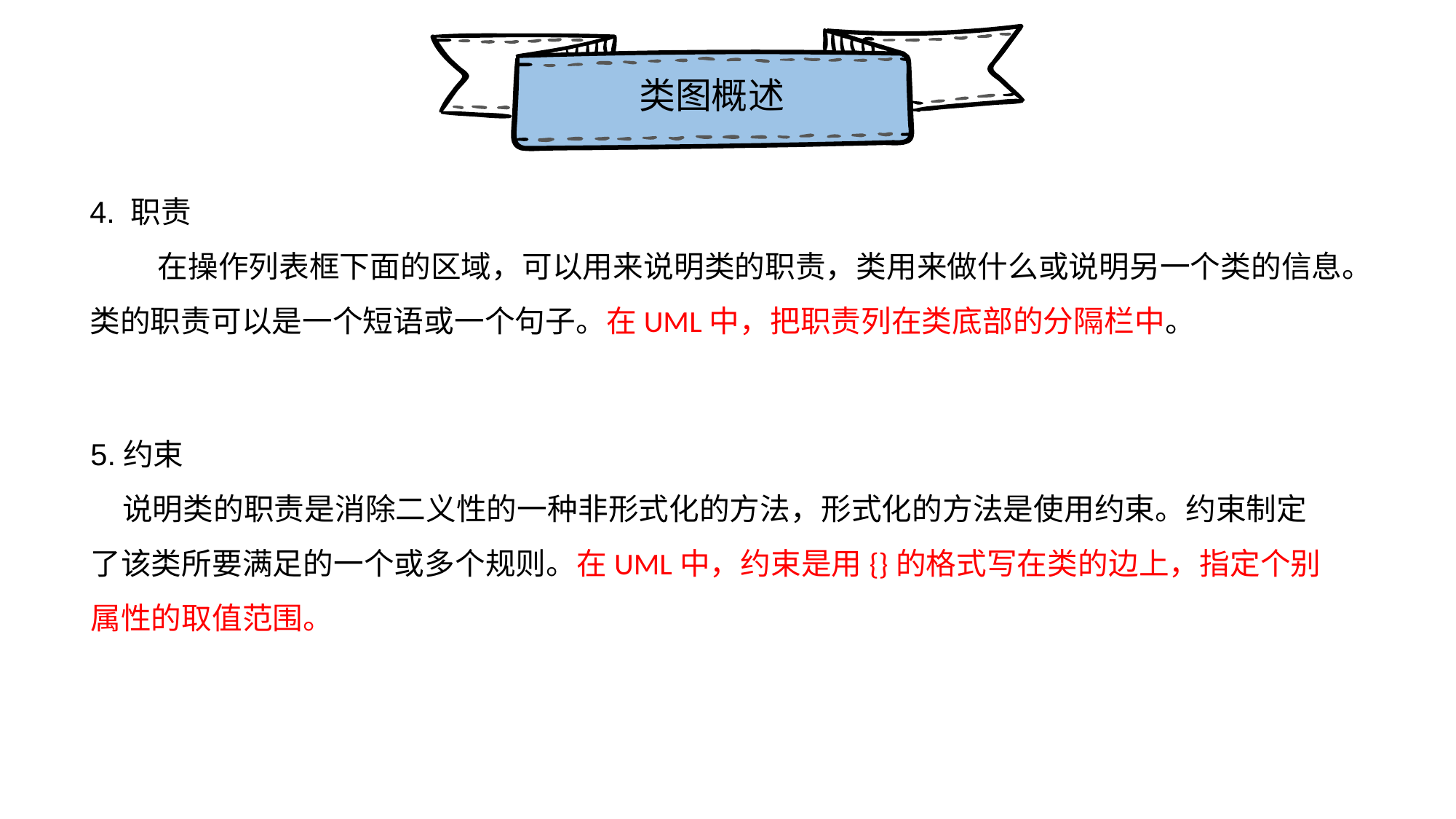

类图概述
4. 职责
         在操作列表框下面的区域，可以用来说明类的职责，类用来做什么或说明另一个类的信息。类的职责可以是一个短语或一个句子。在UML中，把职责列在类底部的分隔栏中。
5.约束
说明类的职责是消除二义性的一种非形式化的方法，形式化的方法是使用约束。约束制定了该类所要满足的一个或多个规则。在UML中，约束是用{}的格式写在类的边上，指定个别属性的取值范围。